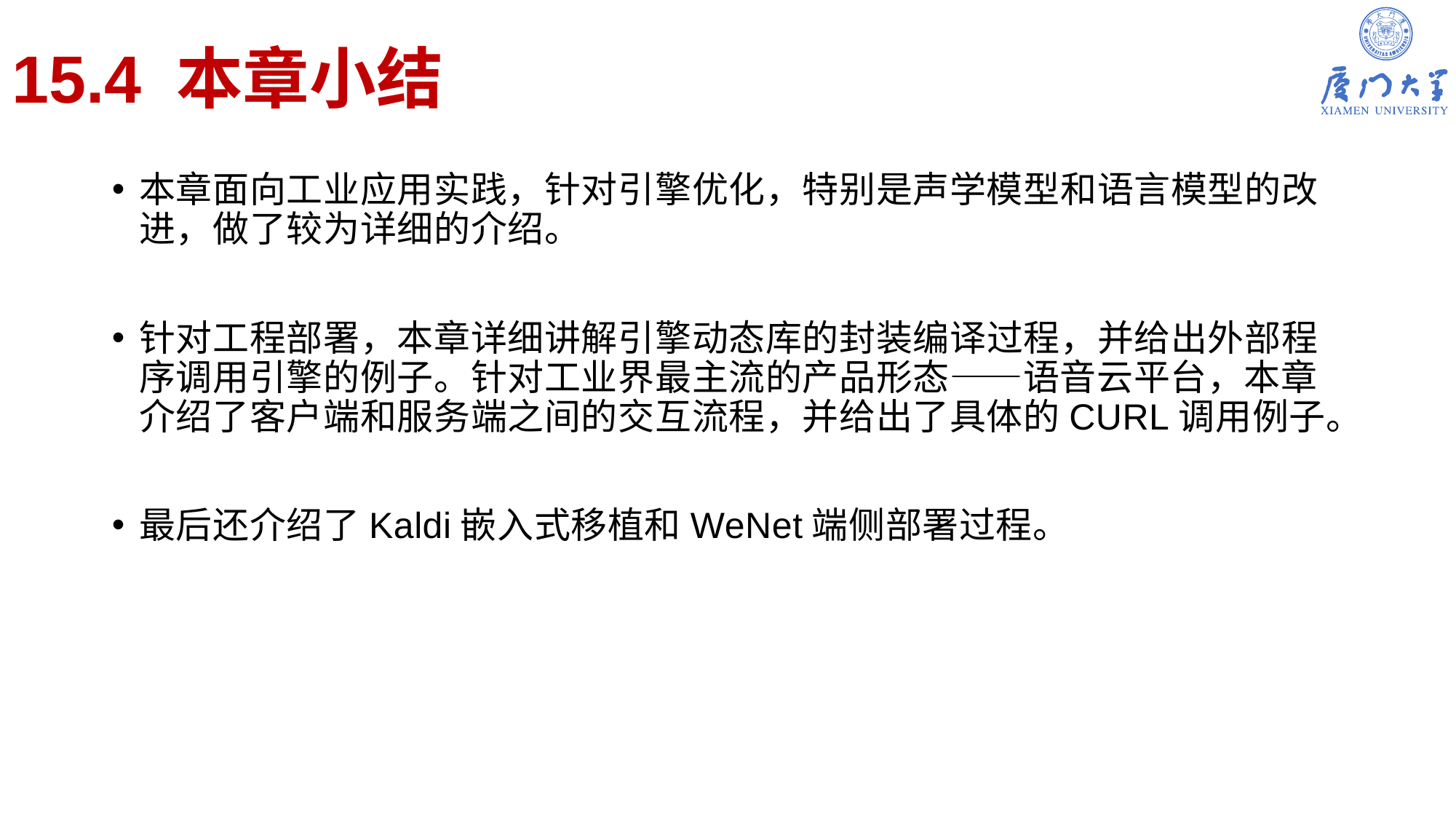

# 15.4 本章小结
本章面向工业应用实践，针对引擎优化，特别是声学模型和语言模型的改进，做了较为详细的介绍。

针对工程部署，本章详细讲解引擎动态库的封装编译过程，并给出外部程序调用引擎的例子。针对工业界最主流的产品形态——语音云平台，本章介绍了客户端和服务端之间的交互流程，并给出了具体的CURL调用例子。

最后还介绍了Kaldi嵌入式移植和WeNet端侧部署过程。